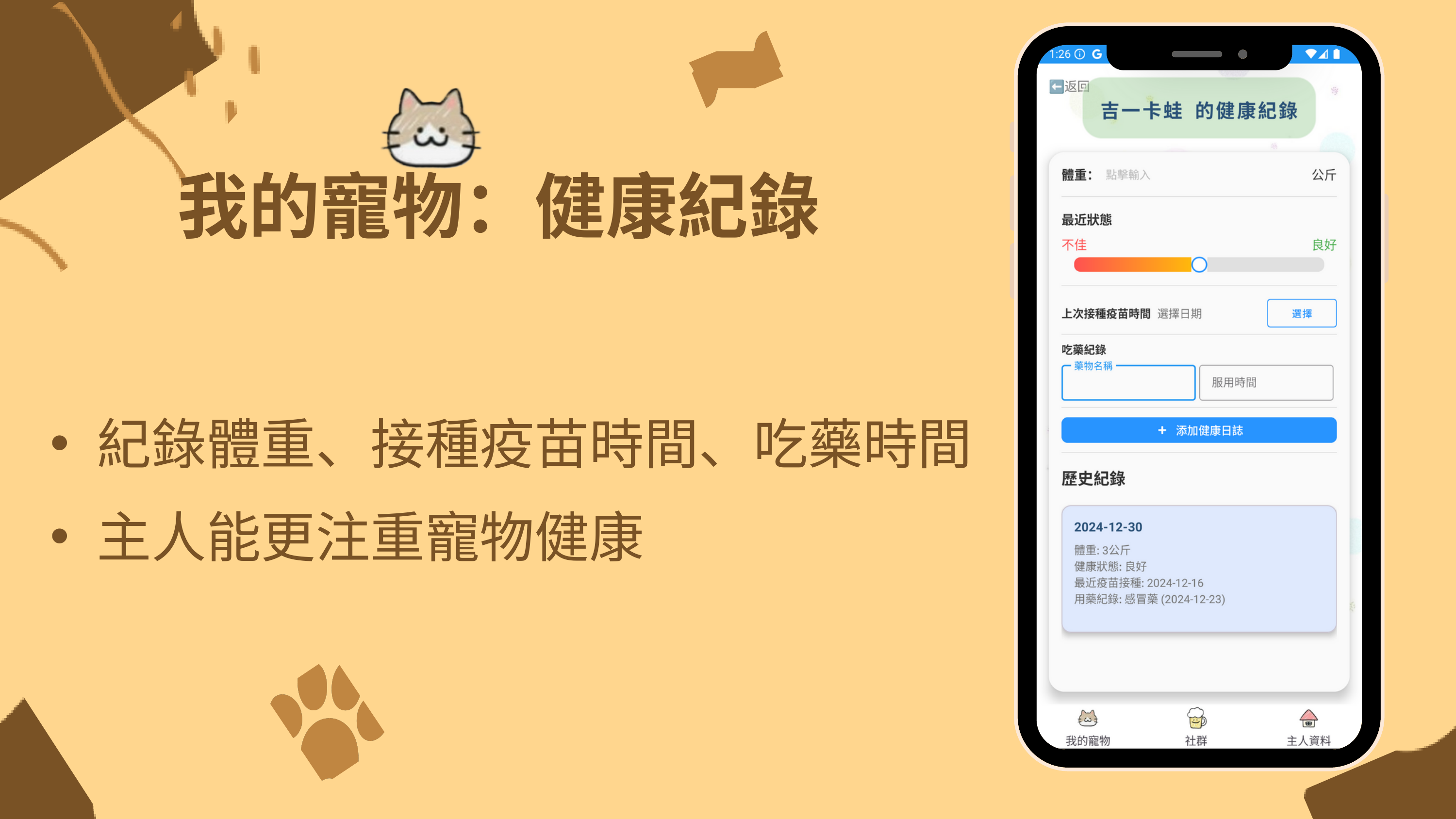

我的寵物：健康紀錄
紀錄體重、接種疫苗時間、吃藥時間
主人能更注重寵物健康